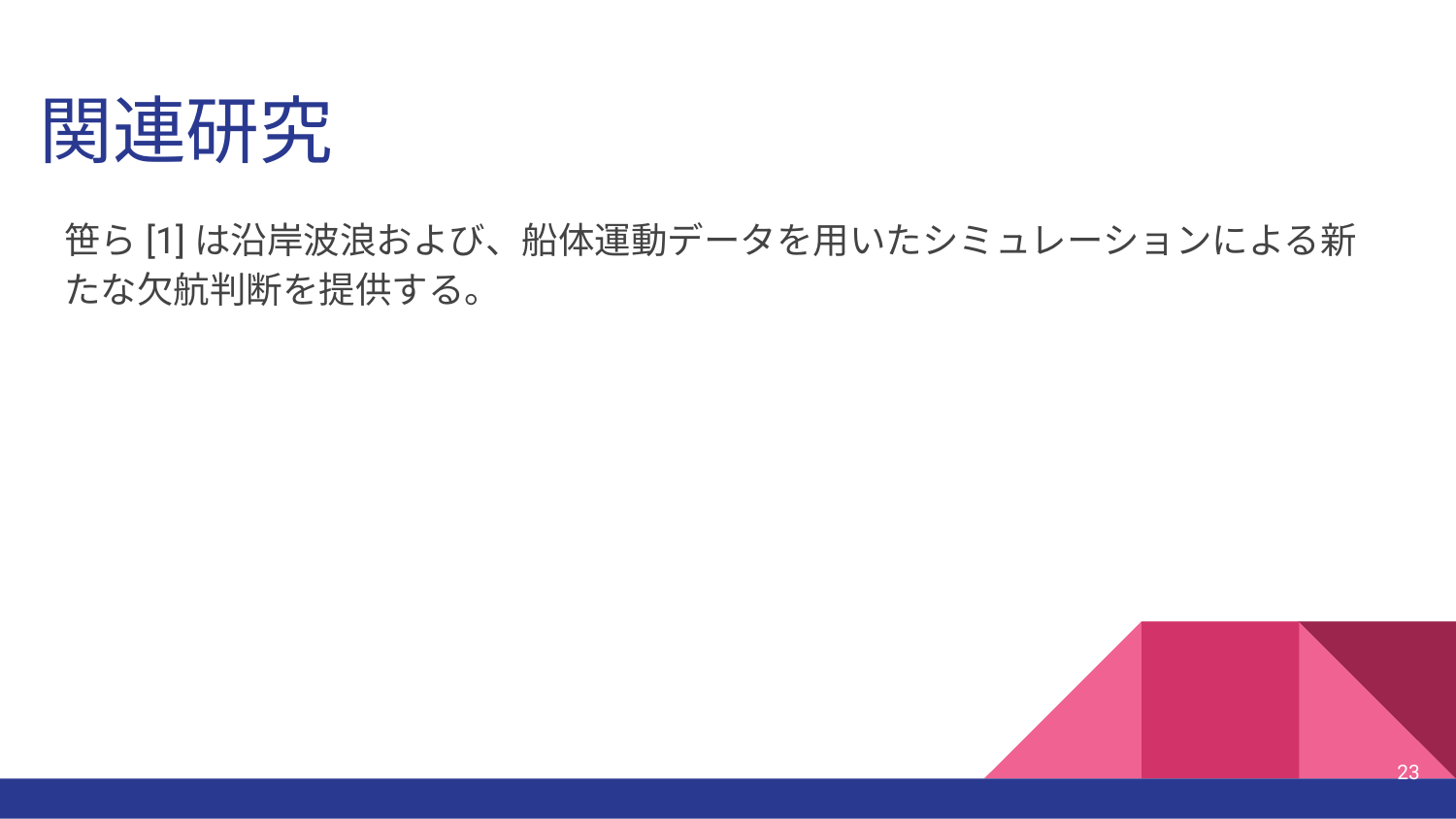

# 関連研究
笹ら[1]は沿岸波浪および、船体運動データを用いたシミュレーションによる新たな欠航判断を提供する。

23